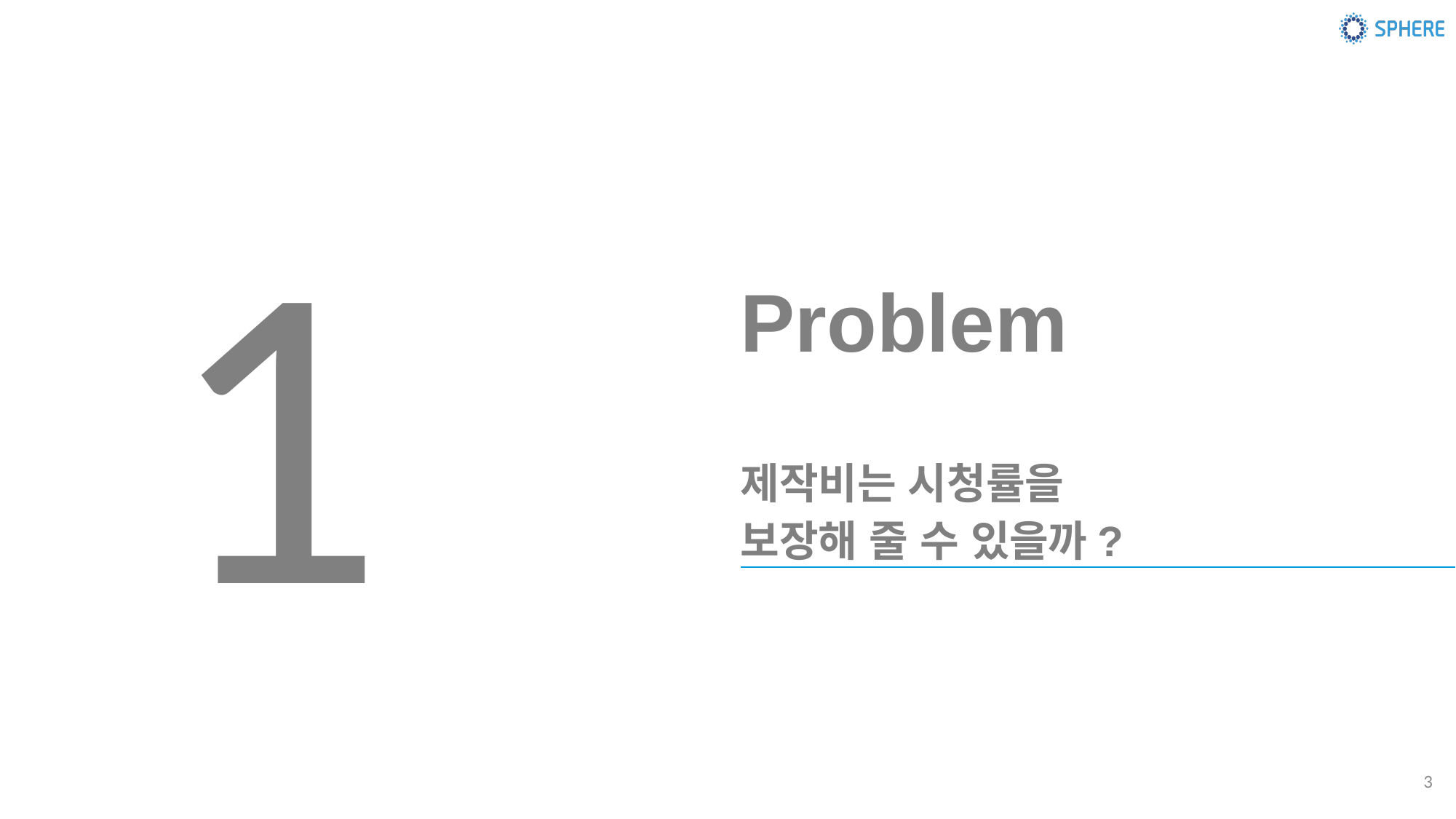

1
Problem
제작비는 시청률을
보장해 줄 수 있을까?
3